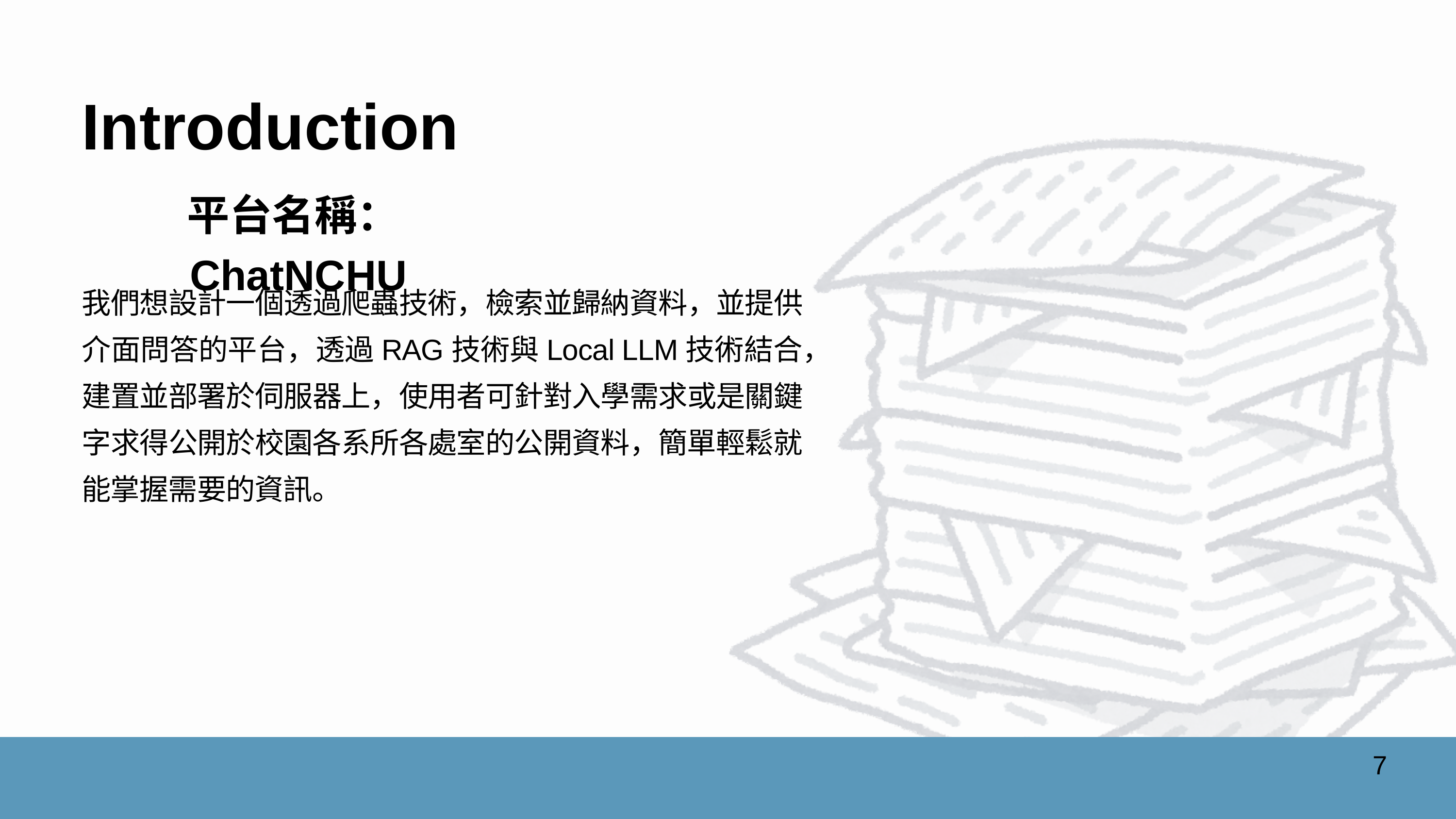

Introduction

平台名稱：ChatNCHU
我們想設計一個透過爬蟲技術，檢索並歸納資料，並提供介面問答的平台，透過RAG技術與Local LLM技術結合，建置並部署於伺服器上，使用者可針對入學需求或是關鍵字求得公開於校園各系所各處室的公開資料，簡單輕鬆就能掌握需要的資訊。

7